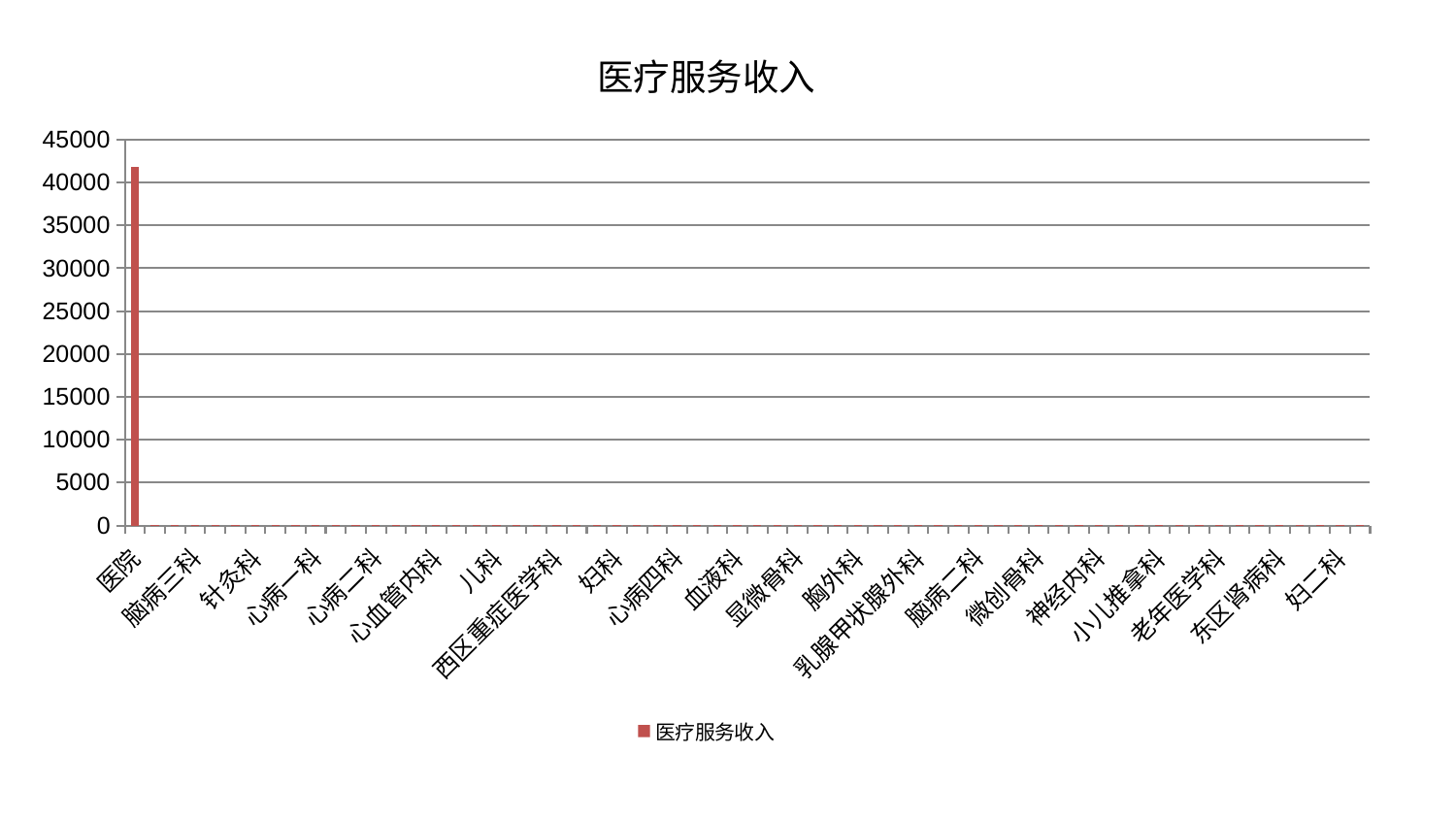

### Chart: 医疗服务收入

| Category | 医疗服务收入 |
|---|---|
| 医院 | 41850.8 |
| 脾胃病科 | 0.939158349597838 |
| 风湿病科 | 0.9206831166595448 |
| 脑病三科 | 0.9055690376958692 |
| 眼科 | 0.9034770609887062 |
| 创伤骨科 | 0.8601777205438847 |
| 针灸科 | 0.8300923151099473 |
| 小儿骨科 | 0.8054128812925421 |
| 神经外科 | 0.7946194144930812 |
| 心病一科 | 0.7702583612660023 |
| 关节骨科 | 0.7686214824873838 |
| 肝病科 | 0.7677089691370249 |
| 心病二科 | 0.7300690928148217 |
| 中医经典科 | 0.7288391481562195 |
| 皮肤科 | 0.7249915388068253 |
| 心血管内科 | 0.6884849148243464 |
| 运动损伤骨科 | 0.6782203444952535 |
| 耳鼻喉科 | 0.6498700470255798 |
| 儿科 | 0.6079626310162412 |
| 肿瘤内科 | 0.5861123503763932 |
| 肾病科 | 0.566485582501348 |
| 西区重症医学科 | 0.5595069870448375 |
| 肾脏内科 | 0.536383178740574 |
| 心病三科 | 0.5321095047659521 |
| 妇科 | 0.5135727383186122 |
| 脾胃科消化科合并 | 0.5118747627830202 |
| 推拿科 | 0.5077745632447062 |
| 心病四科 | 0.49685966873068543 |
| 身心医学科 | 0.48506410436151803 |
| 消化内科 | 0.451384878895682 |
| 血液科 | 0.44689640251872764 |
| 内分泌科 | 0.44388101556100246 |
| 普通外科 | 0.39380477473496533 |
| 显微骨科 | 0.39181584410843273 |
| 妇科妇二科合并 | 0.3456415195837266 |
| 治未病中心 | 0.3398928251111115 |
| 胸外科 | 0.3311960998678656 |
| 东区重症医学科 | 0.28550528383093443 |
| 肝胆外科 | 0.27155402755382463 |
| 乳腺甲状腺外科 | 0.2633284463042769 |
| 男科 | 0.26033332113564245 |
| 肛肠科 | 0.2482010802947905 |
| 脑病二科 | 0.24793392788308277 |
| 产科 | 0.24757516503450883 |
| 呼吸内科 | 0.23518351481099686 |
| 微创骨科 | 0.22889172659369827 |
| 中医外治中心 | 0.21315659698024025 |
| 骨科 | 0.1898012943481464 |
| 神经内科 | 0.16157539619359151 |
| 美容皮肤科 | 0.15910207045060343 |
| 重症医学科 | 0.14784121355102786 |
| 小儿推拿科 | 0.1362158551956909 |
| 泌尿外科 | 0.07340711516805931 |
| 周围血管科 | 0.06145403198897714 |
| 老年医学科 | 0.03902734122639884 |
| 脑病一科 | 0.03817475257898284 |
| 脊柱骨科 | 0.03223189357312761 |
| 东区肾病科 | 0.031491761960743325 |
| 康复科 | 0.029068443840208458 |
| 综合内科 | 0.026446923847390558 |
| 妇二科 | 0.02055306147173752 |
| 口腔科 | 0.01666256794491172 |
240